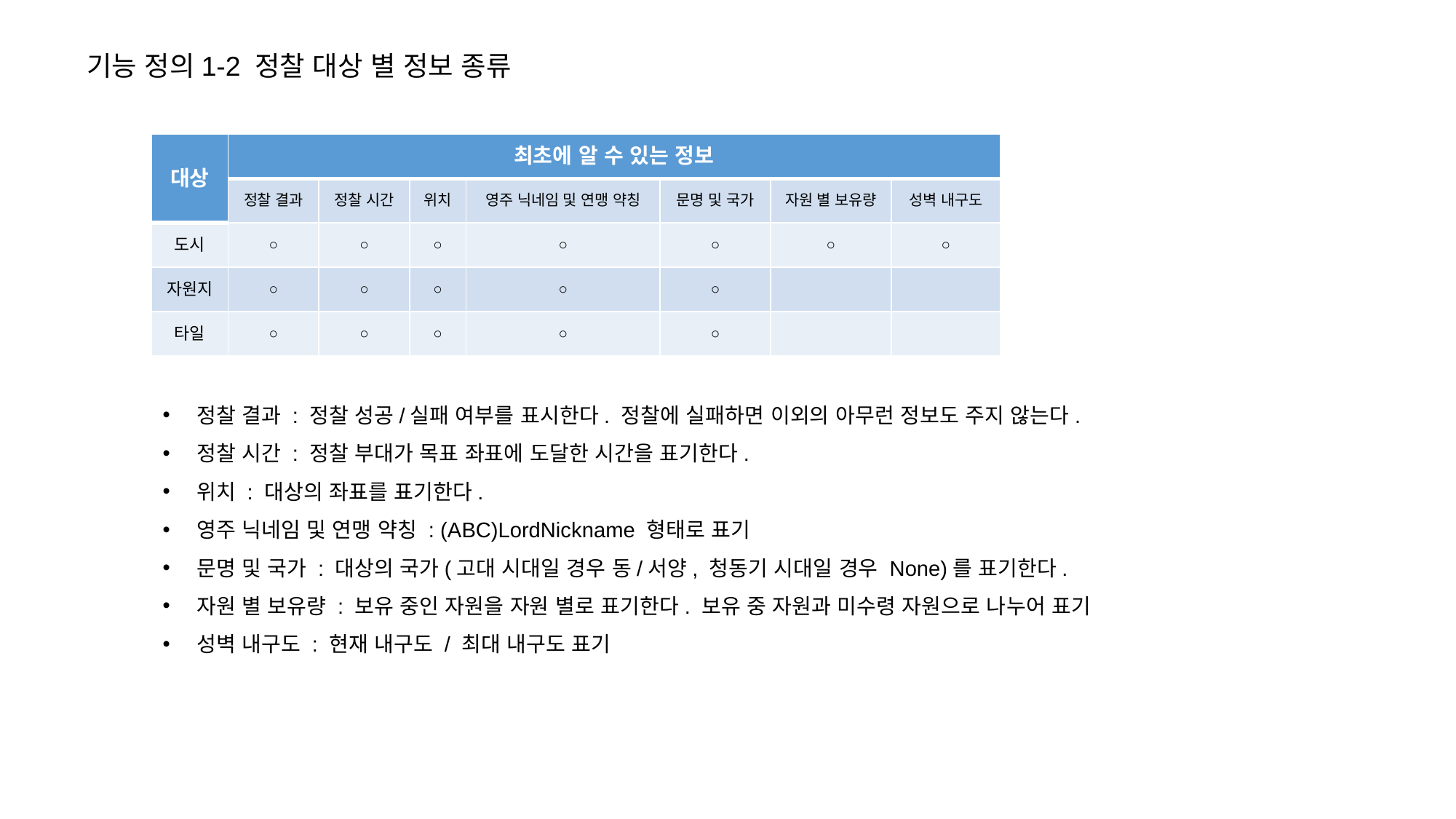

기능 정의1-2 정찰 대상 별 정보 종류
| 대상 | 최초에 알 수 있는 정보 |  |  |  |  |  |  |
| --- | --- | --- | --- | --- | --- | --- | --- |
|  | 정찰 결과 | 정찰 시간 | 위치 | 영주 닉네임 및 연맹 약칭 | 문명 및 국가 | 자원 별 보유량 | 성벽 내구도 |
| 도시 | ○ | ○ | ○ | ○ | ○ | ○ | ○ |
| 자원지 | ○ | ○ | ○ | ○ | ○ |  |  |
| 타일 | ○ | ○ | ○ | ○ | ○ |  |  |
정찰 결과 : 정찰 성공/실패 여부를 표시한다. 정찰에 실패하면 이외의 아무런 정보도 주지 않는다.
정찰 시간 : 정찰 부대가 목표 좌표에 도달한 시간을 표기한다.
위치 : 대상의 좌표를 표기한다.
영주 닉네임 및 연맹 약칭 : (ABC)LordNickname 형태로 표기
문명 및 국가 : 대상의 국가(고대 시대일 경우 동/서양, 청동기 시대일 경우 None)를 표기한다.
자원 별 보유량 : 보유 중인 자원을 자원 별로 표기한다. 보유 중 자원과 미수령 자원으로 나누어 표기
성벽 내구도 : 현재 내구도 / 최대 내구도 표기